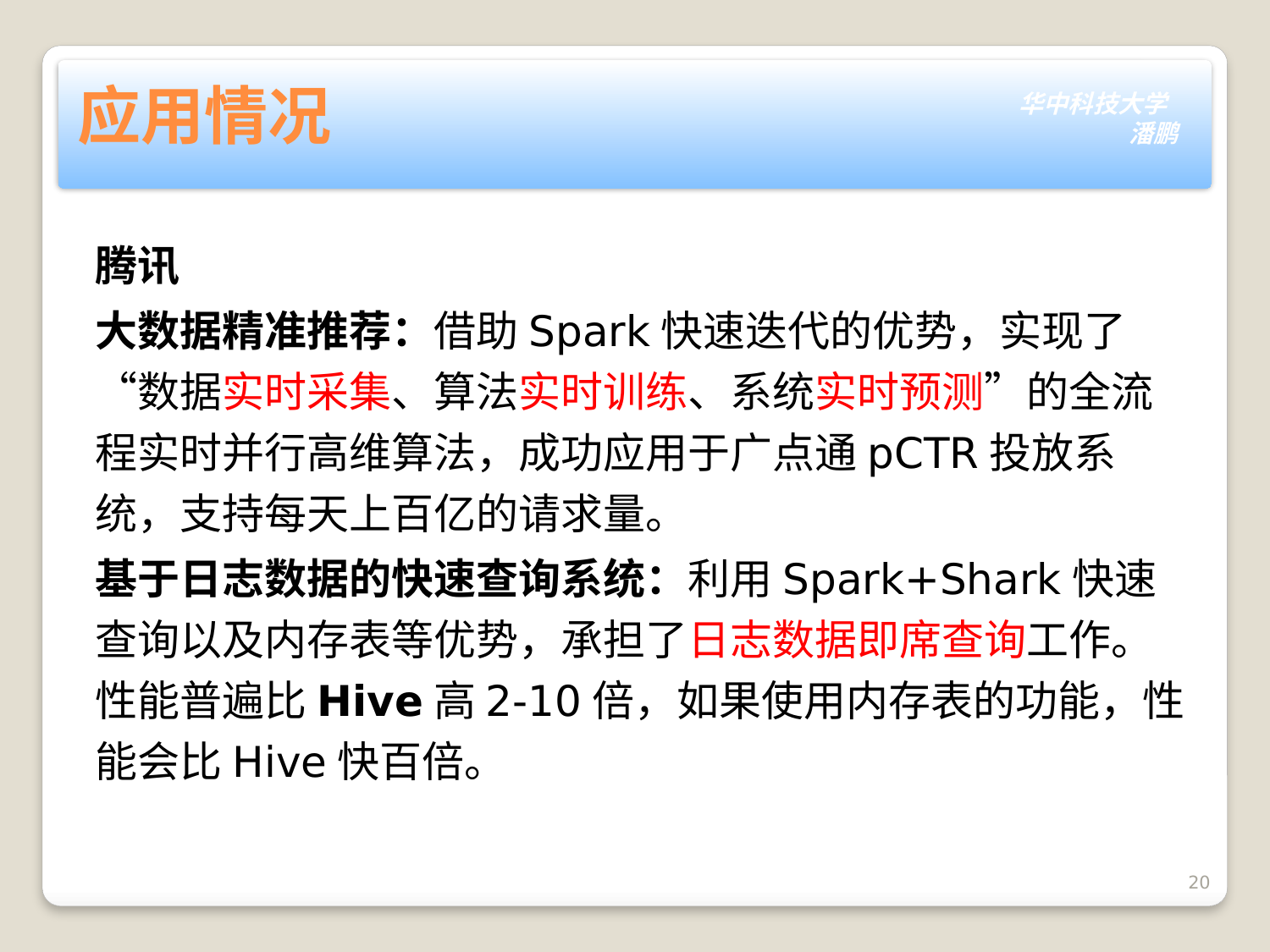

# 应用情况
腾讯
大数据精准推荐：借助Spark快速迭代的优势，实现了“数据实时采集、算法实时训练、系统实时预测”的全流程实时并行高维算法，成功应用于广点通pCTR投放系统，支持每天上百亿的请求量。
基于日志数据的快速查询系统：利用Spark+Shark快速查询以及内存表等优势，承担了日志数据即席查询工作。性能普遍比Hive高2-10倍，如果使用内存表的功能，性能会比Hive快百倍。
20